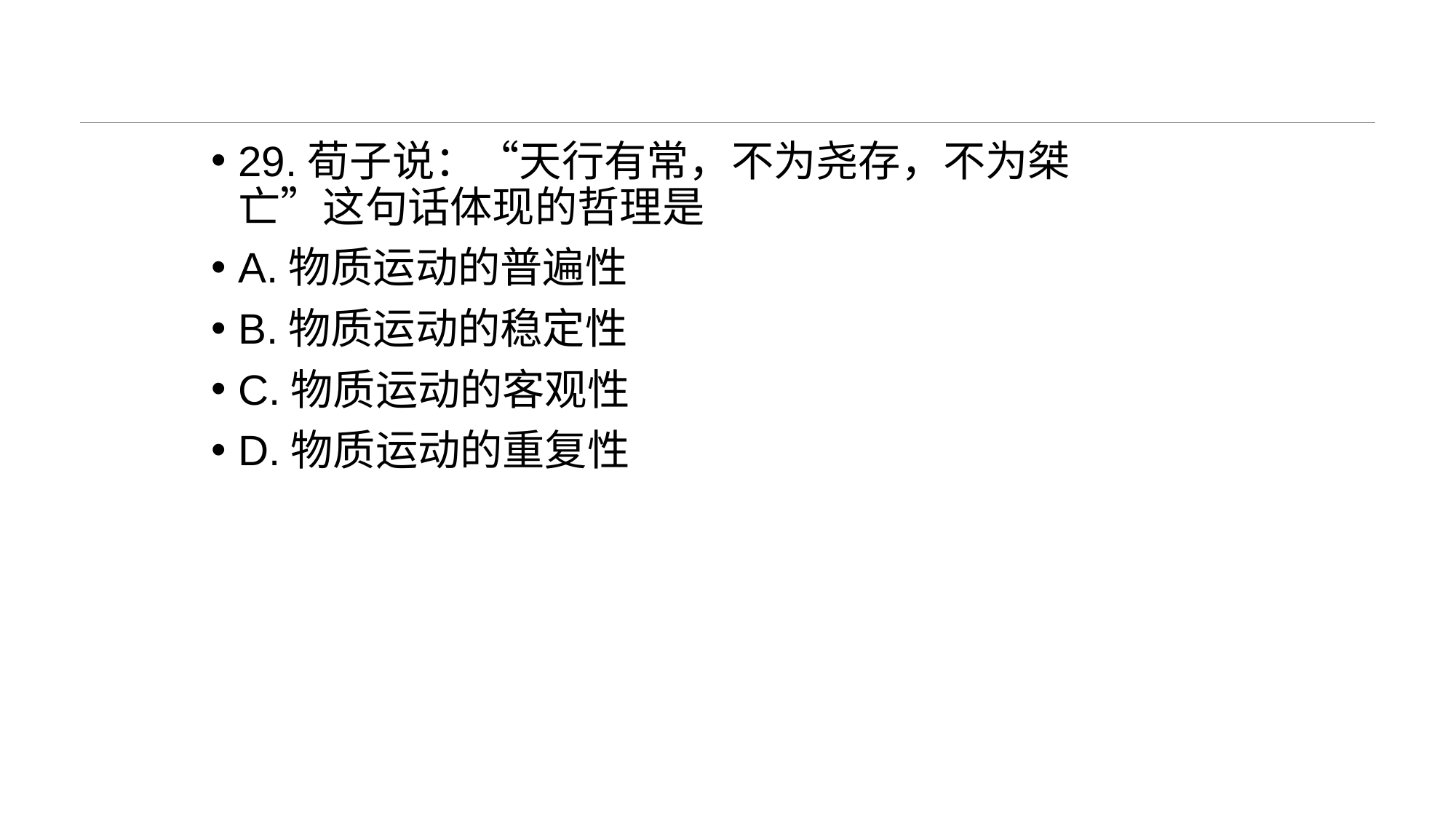

#
29.荀子说：“天行有常，不为尧存，不为桀亡”这句话体现的哲理是
A.物质运动的普遍性
B.物质运动的稳定性
C.物质运动的客观性
D.物质运动的重复性